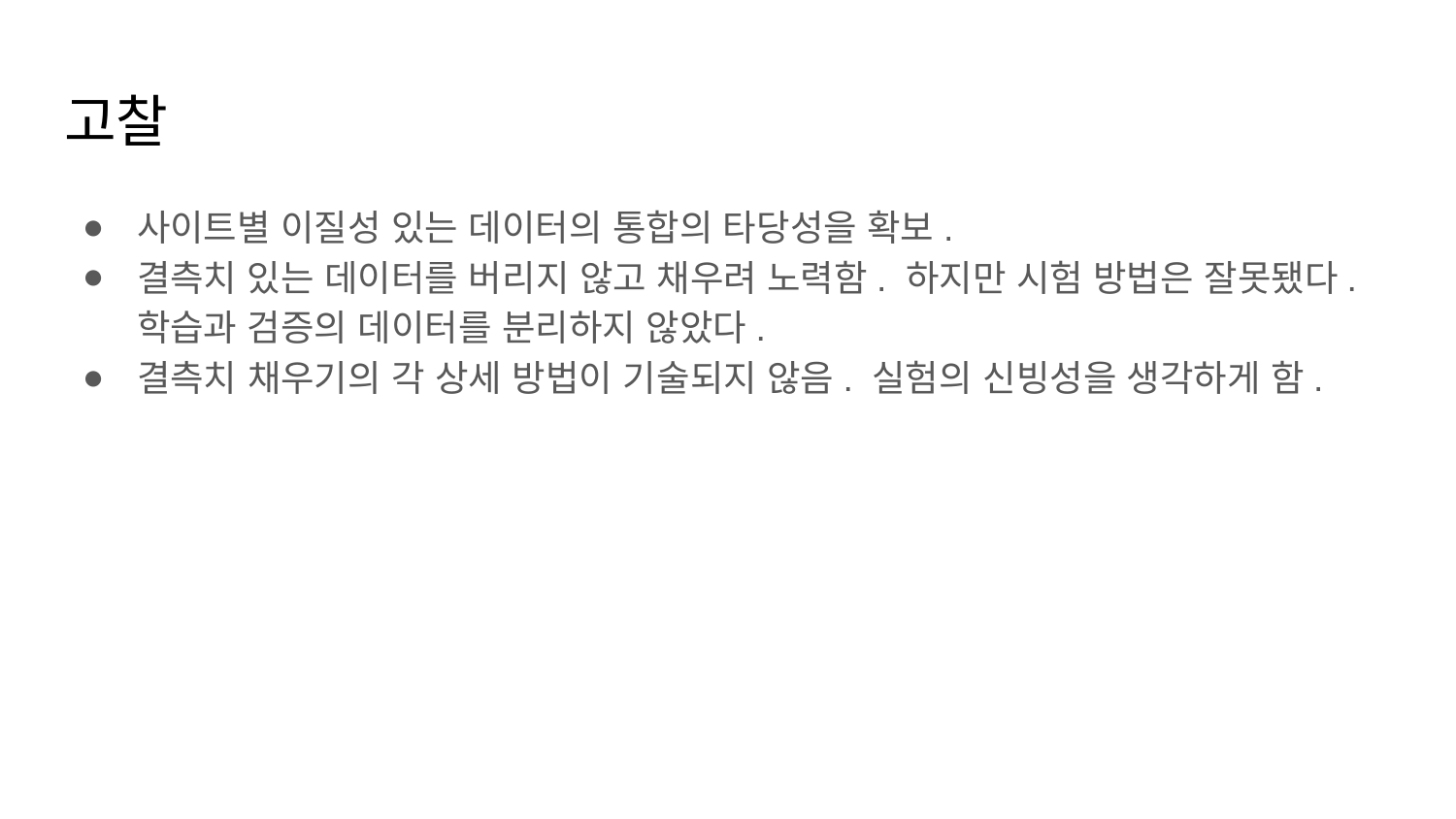

# 고찰
사이트별 이질성 있는 데이터의 통합의 타당성을 확보.
결측치 있는 데이터를 버리지 않고 채우려 노력함. 하지만 시험 방법은 잘못됐다. 학습과 검증의 데이터를 분리하지 않았다.
결측치 채우기의 각 상세 방법이 기술되지 않음. 실험의 신빙성을 생각하게 함.